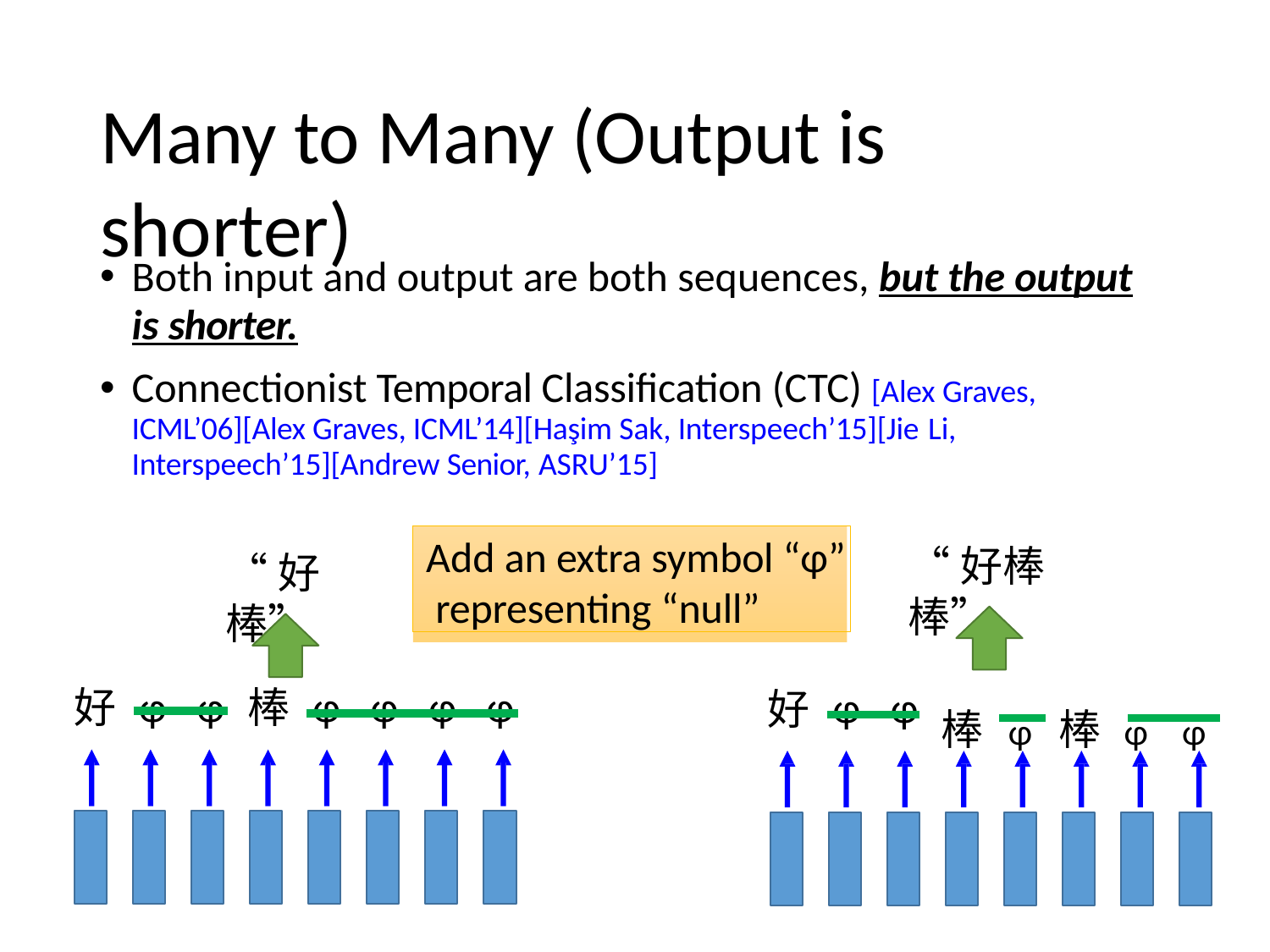

# Many to Many (Output is shorter)
Both input and output are both sequences, but the output
is shorter.
Connectionist Temporal Classification (CTC) [Alex Graves,  ICML’06][Alex Graves, ICML’14][Haşim Sak, Interspeech’15][Jie Li,
Interspeech’15][Andrew Senior, ASRU’15]

Add an extra symbol “φ”  representing “null”
“好棒棒”
“好棒”

好
棒
好
棒	φ	棒	φ	φ
φ	φ
φ	φ	φ	φ
φ	φ